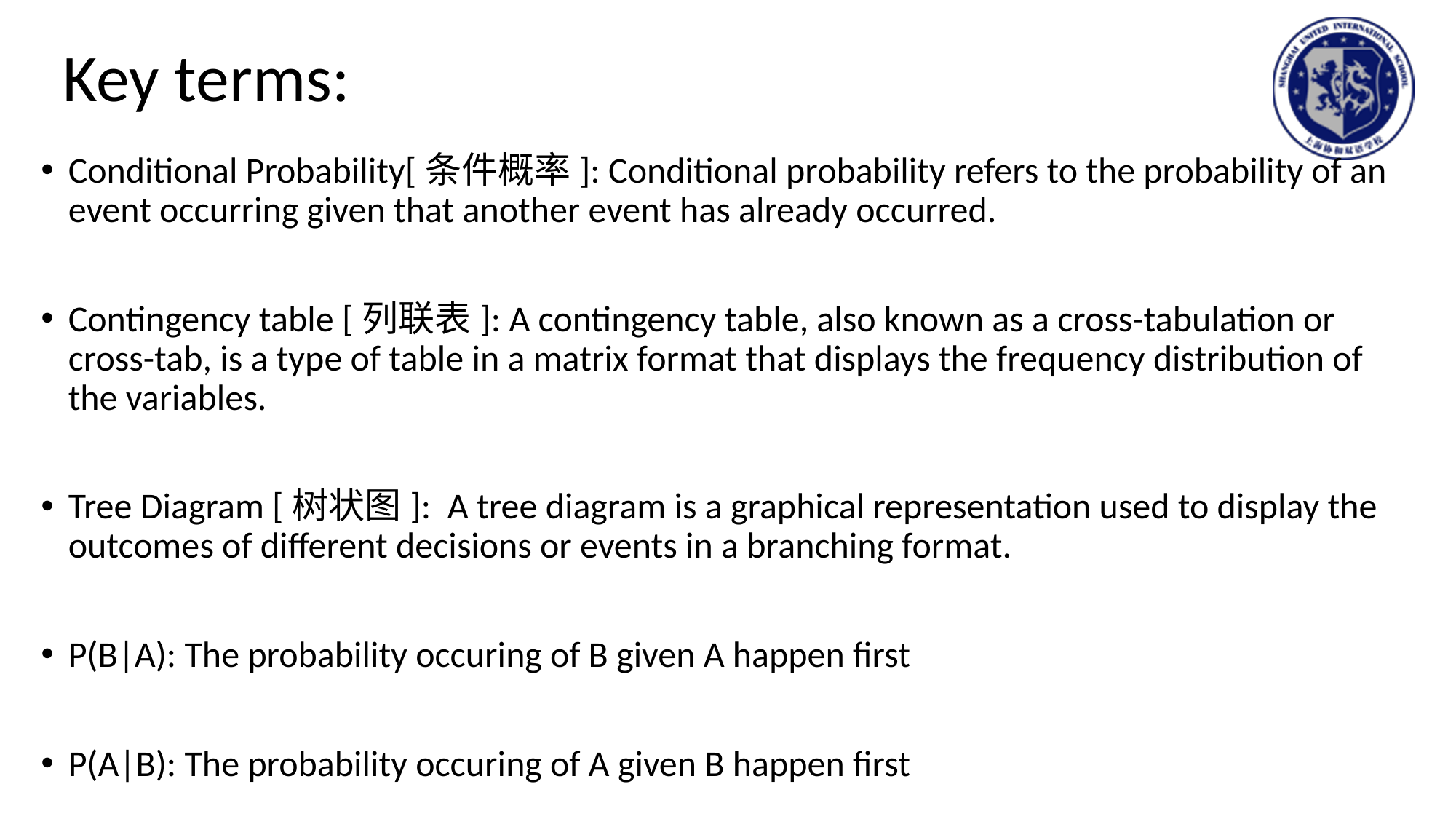

# Key terms:
Conditional Probability[条件概率]: Conditional probability refers to the probability of an event occurring given that another event has already occurred.

Contingency table [列联表]: A contingency table, also known as a cross-tabulation or cross-tab, is a type of table in a matrix format that displays the frequency distribution of the variables.

Tree Diagram [树状图]:  A tree diagram is a graphical representation used to display the outcomes of different decisions or events in a branching format.

P(B|A): The probability occuring of B given A happen first

P(A|B): The probability occuring of A given B happen first